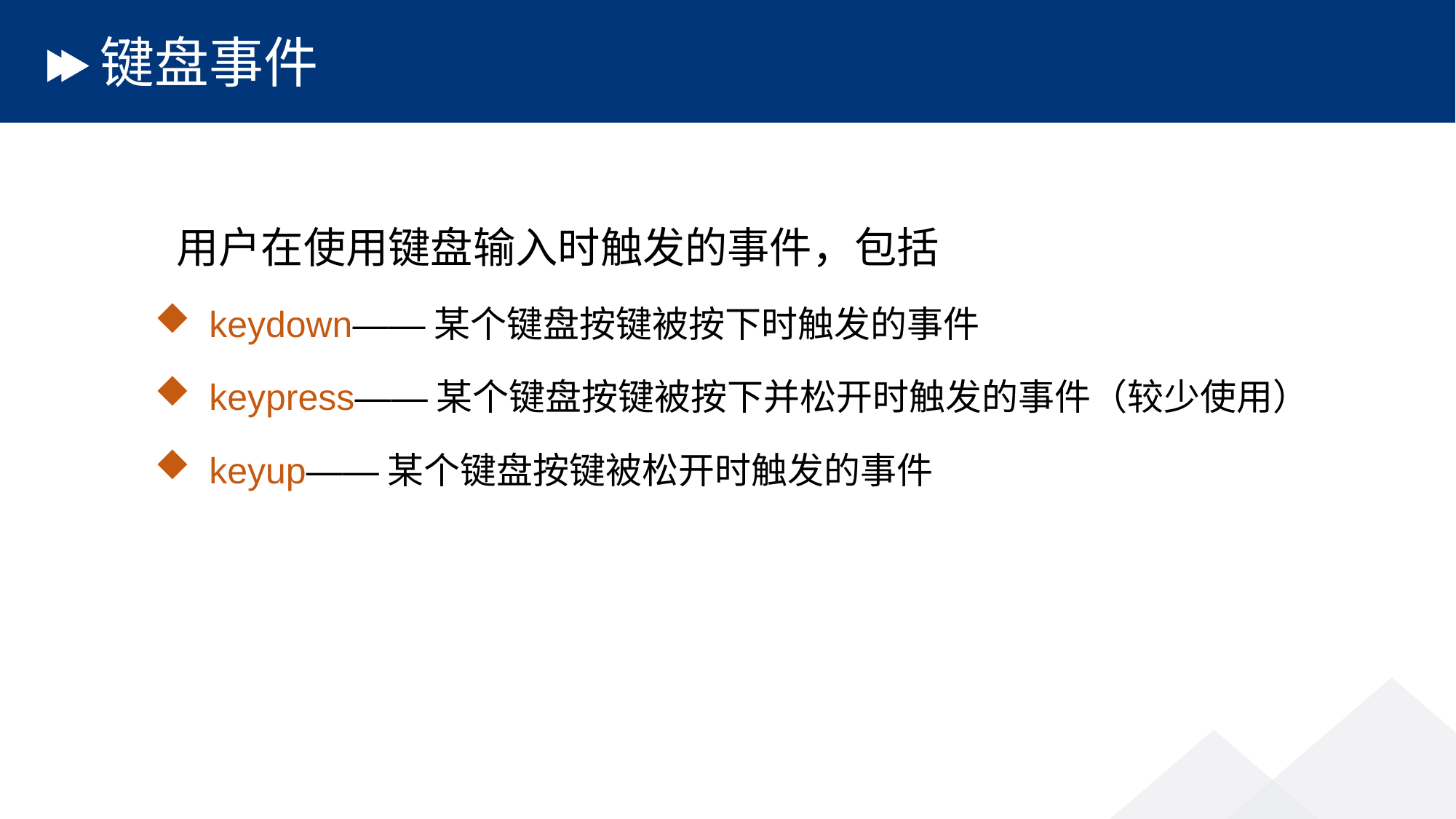

# 键盘事件
       用户在使用键盘输入时触发的事件，包括
keydown——某个键盘按键被按下时触发的事件
keypress——某个键盘按键被按下并松开时触发的事件（较少使用）
keyup——某个键盘按键被松开时触发的事件